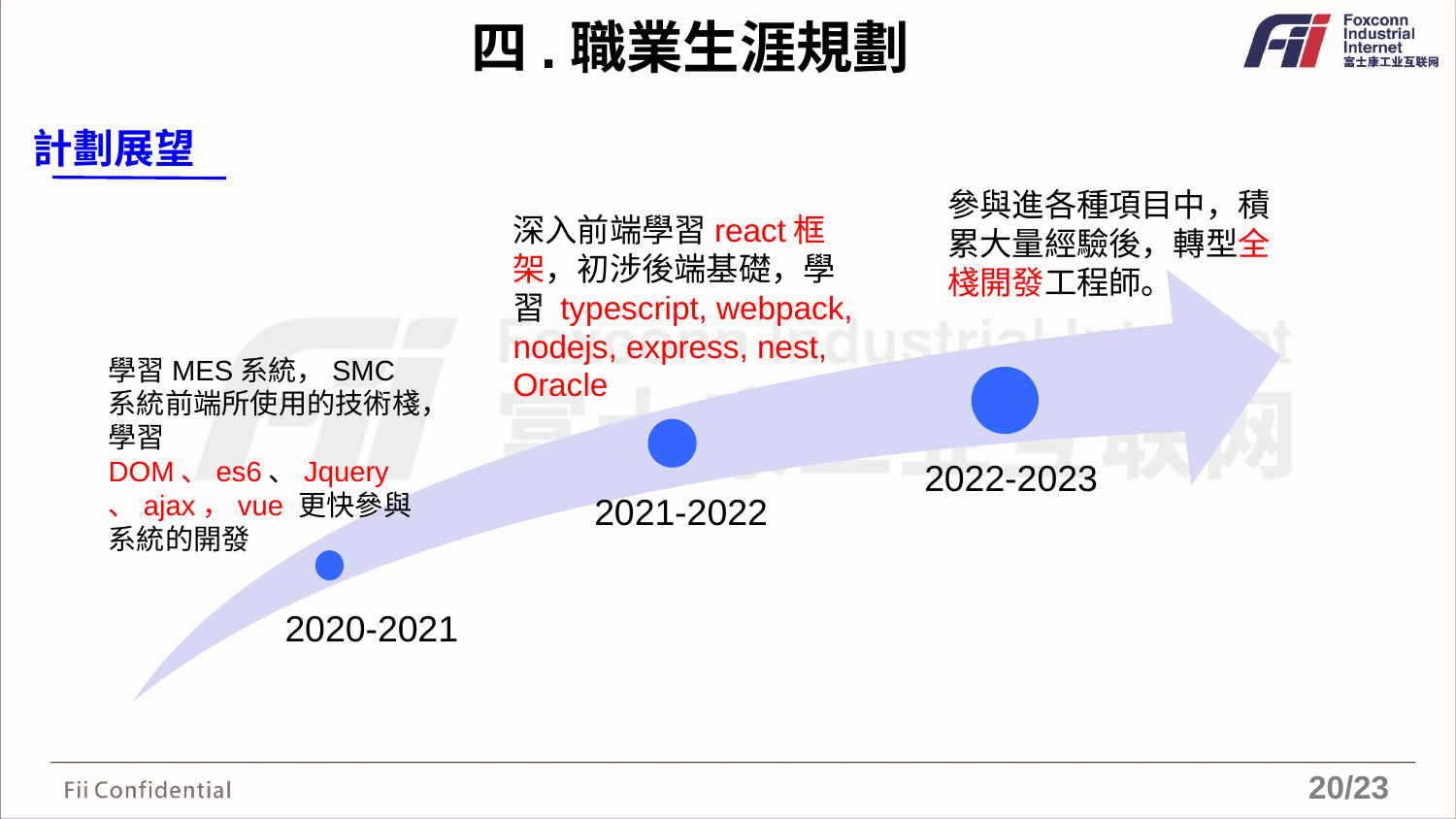

四.職業生涯規劃
計劃展望
2020-2021
2021-2022
2022-2023

參與進各種項目中，積累大量經驗後，轉型全棧開發工程師。

深入前端學習react框架，初涉後端基礎，學習 typescript, webpack, nodejs, express, nest, Oracle
學習MES系統，SMC系統前端所使用的技術棧，學習DOM、es6、Jquery、ajax，vue 更快參與系統的開發
20/23